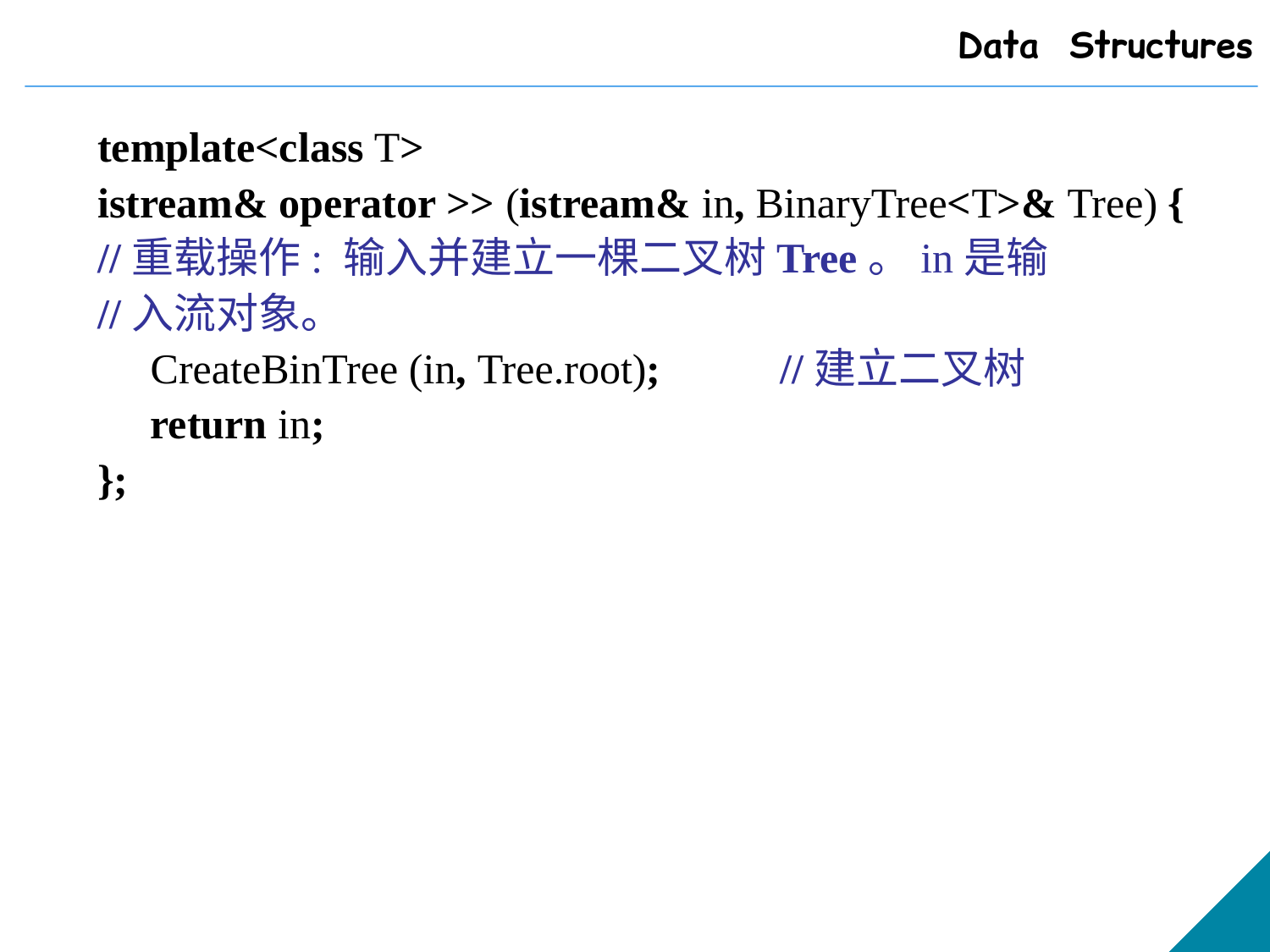

template<class T>
istream& operator >> (istream& in, BinaryTree<T>& Tree) {
//重载操作: 输入并建立一棵二叉树Tree。in是输
//入流对象。
     CreateBinTree (in, Tree.root); 	//建立二叉树
     return in;
};